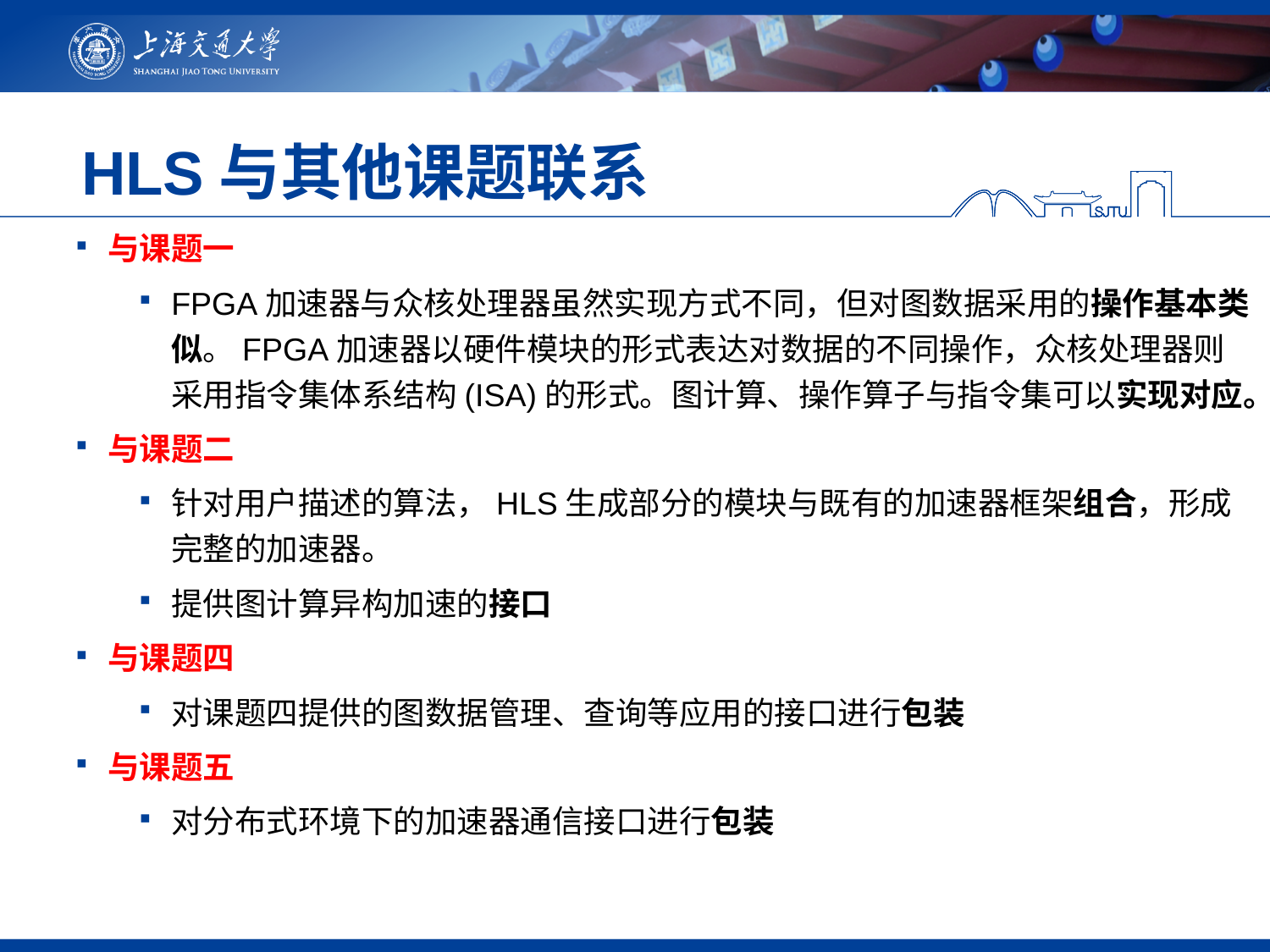

25
# HLS与其他课题联系
与课题一
FPGA加速器与众核处理器虽然实现方式不同，但对图数据采用的操作基本类似。FPGA加速器以硬件模块的形式表达对数据的不同操作，众核处理器则采用指令集体系结构(ISA)的形式。图计算、操作算子与指令集可以实现对应。
与课题二
针对用户描述的算法，HLS生成部分的模块与既有的加速器框架组合，形成完整的加速器。
提供图计算异构加速的接口
与课题四
对课题四提供的图数据管理、查询等应用的接口进行包装
与课题五
对分布式环境下的加速器通信接口进行包装